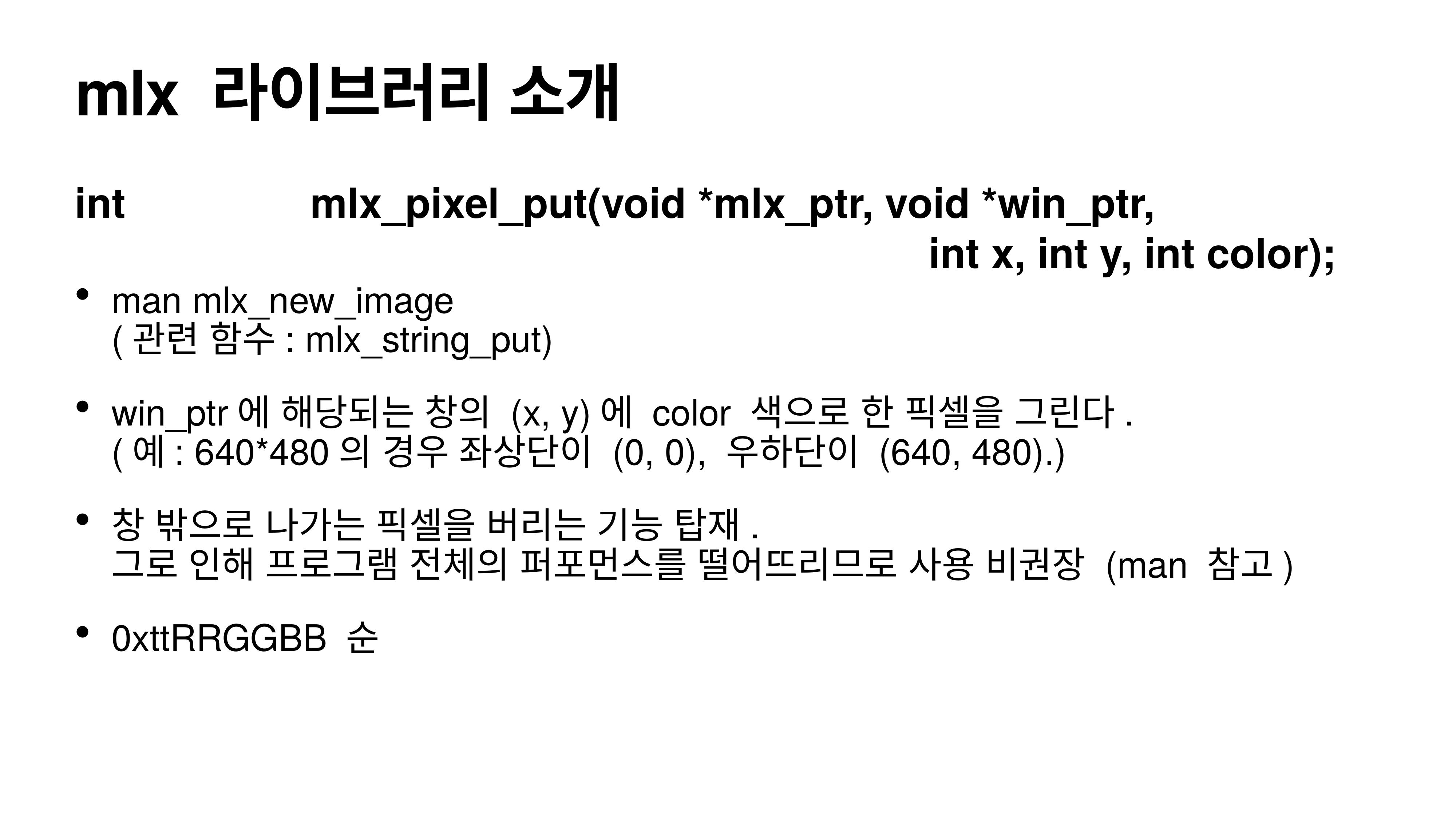

# mlx 라이브러리 소개
int                mlx_pixel_put(void *mlx_ptr, void *win_ptr,
                                                       int x, int y, int color);
man mlx_new_image
(관련 함수: mlx_string_put)
win_ptr에 해당되는 창의 (x, y)에 color 색으로 한 픽셀을 그린다.
(예: 640*480의 경우 좌상단이 (0, 0), 우하단이 (640, 480).)
창 밖으로 나가는 픽셀을 버리는 기능 탑재.
그로 인해 프로그램 전체의 퍼포먼스를 떨어뜨리므로 사용 비권장 (man 참고)
0xttRRGGBB 순